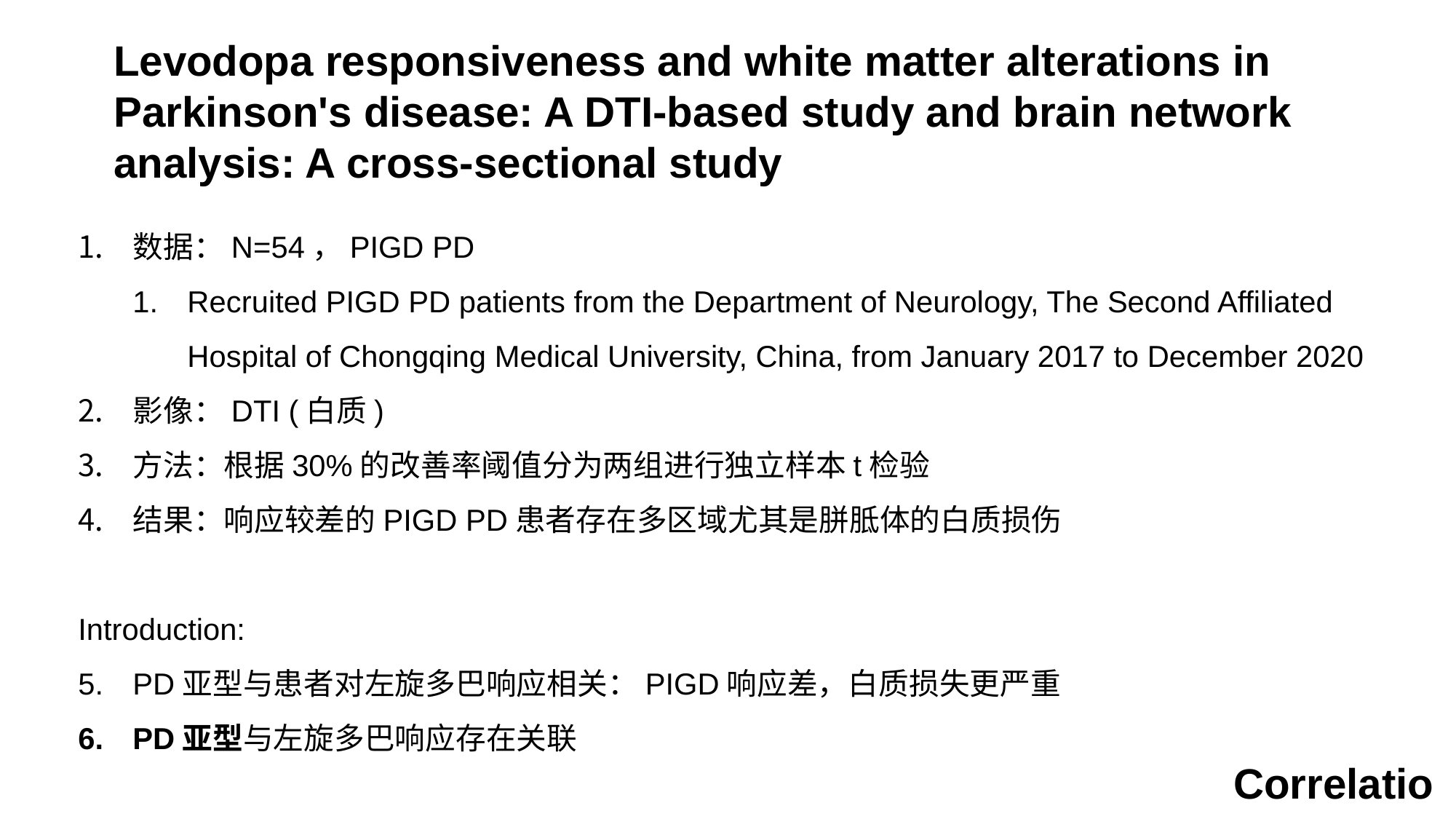

Levodopa responsiveness and white matter alterations in Parkinson's disease: A DTI-based study and brain network analysis: A cross-sectional study
数据：N=54，PIGD PD
Recruited PIGD PD patients from the Department of Neurology, The Second Affiliated Hospital of Chongqing Medical University, China, from January 2017 to December 2020
影像：DTI (白质)
方法：根据30%的改善率阈值分为两组进行独立样本t检验
结果：响应较差的PIGD PD患者存在多区域尤其是胼胝体的白质损伤

Introduction:
PD亚型与患者对左旋多巴响应相关：PIGD响应差，白质损失更严重
PD亚型与左旋多巴响应存在关联
Correlation